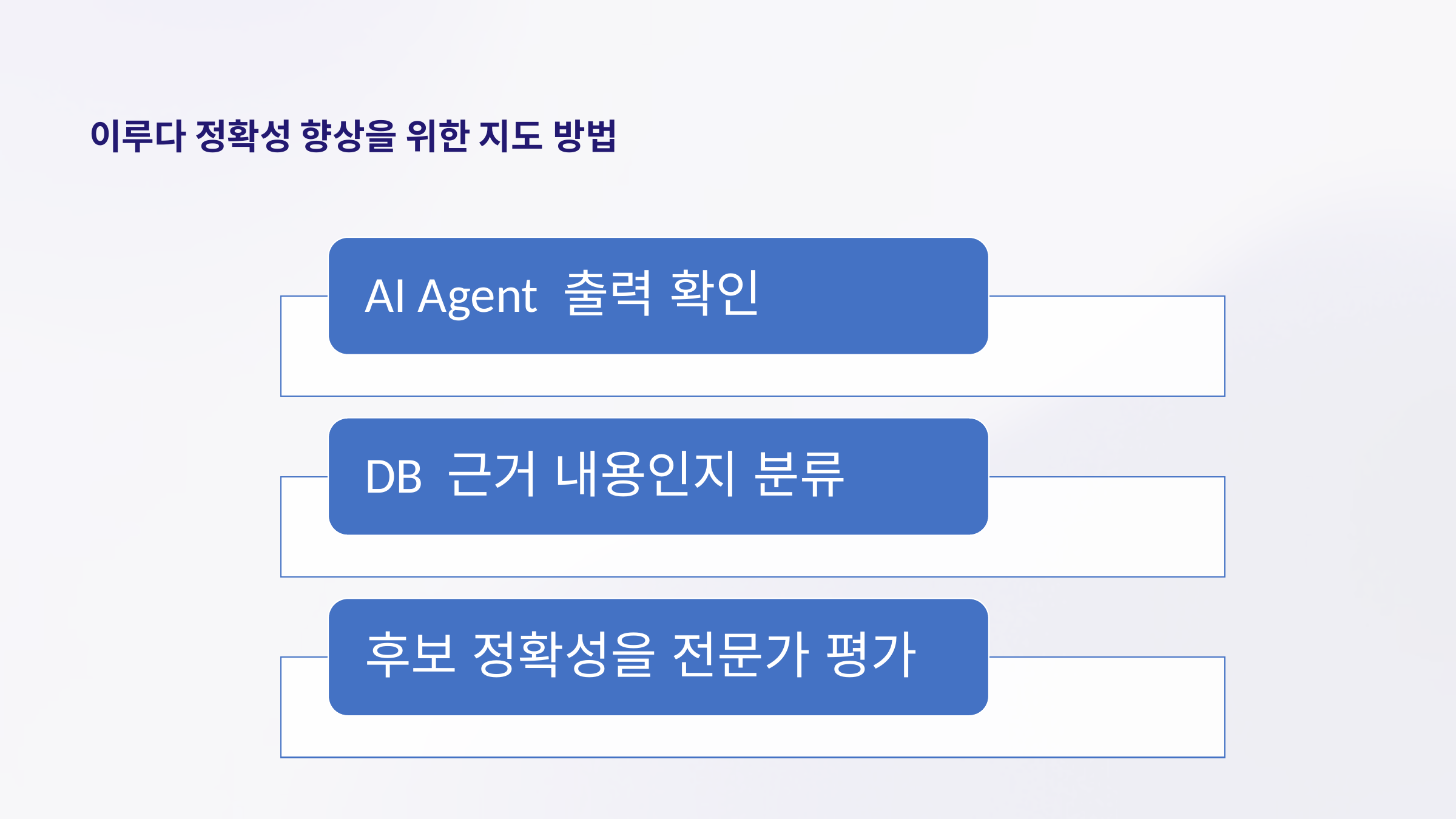

이루다 정확성 향상을 위한 지도 방법
AI Agent 출력 확인
DB 근거 내용인지 분류
후보 정확성을 전문가 평가
지속적인 모델 튜닝과 사용자 피드백 반영을 통해 서비스 품질을 향상시키고 있습니다.